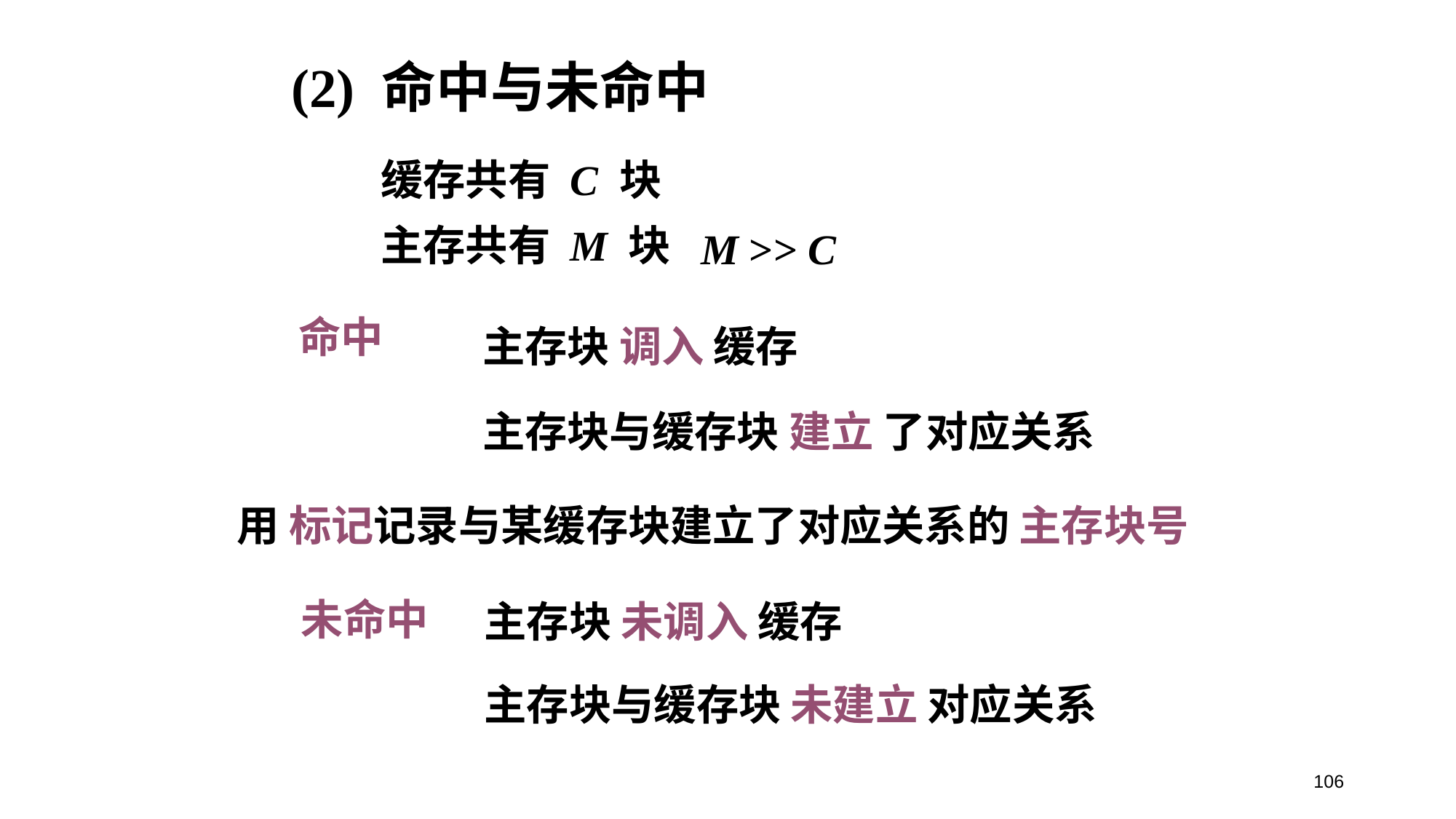

(2) 命中与未命中
缓存共有 C 块
主存共有 M 块
M >> C
命中
未命中
主存块 调入 缓存
主存块与缓存块 建立 了对应关系
用 标记记录与某缓存块建立了对应关系的 主存块号
主存块 未调入 缓存
主存块与缓存块 未建立 对应关系
106